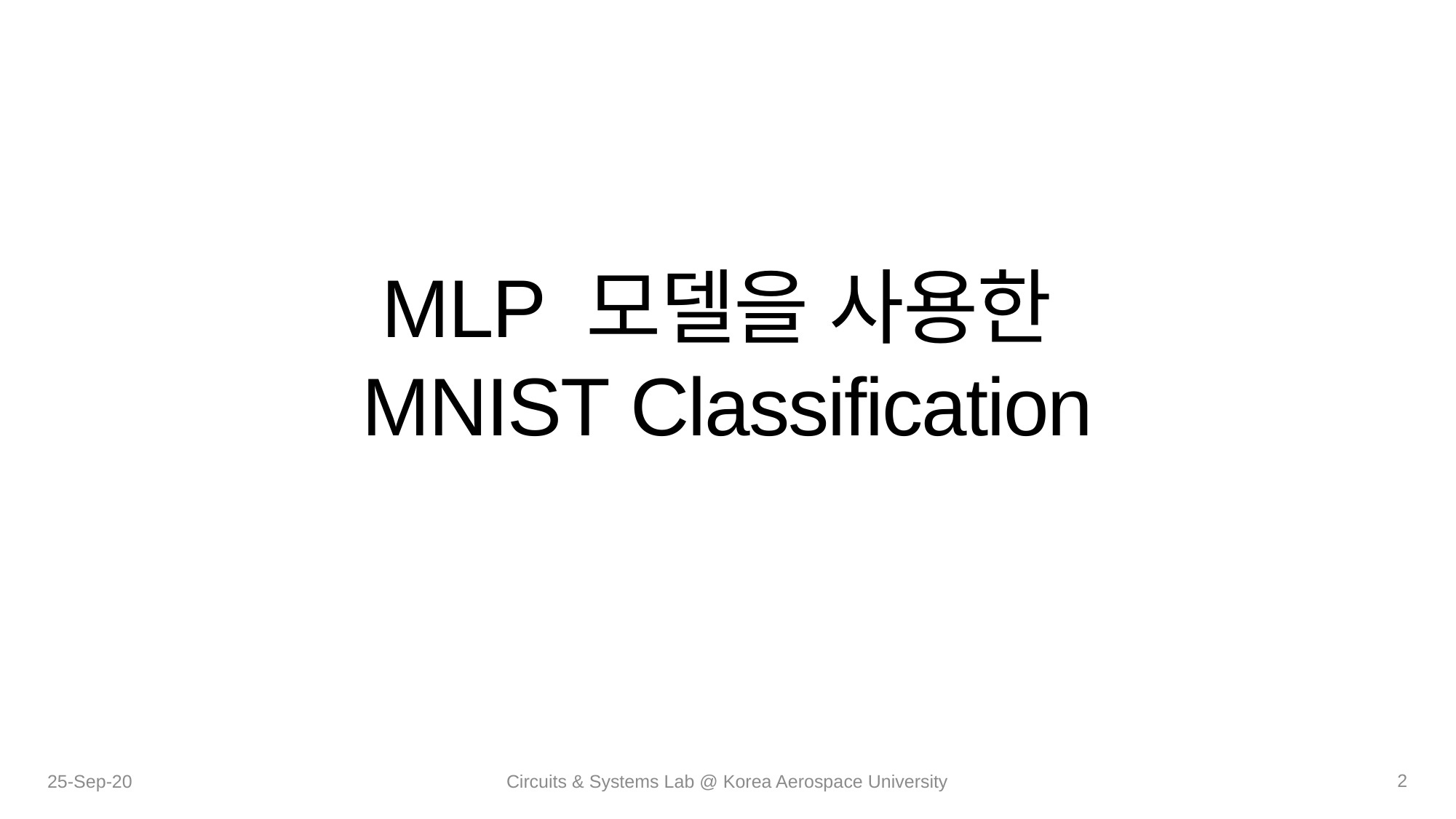

# MLP 모델을 사용한 MNIST Classification
2
25-Sep-20
Circuits & Systems Lab @ Korea Aerospace University